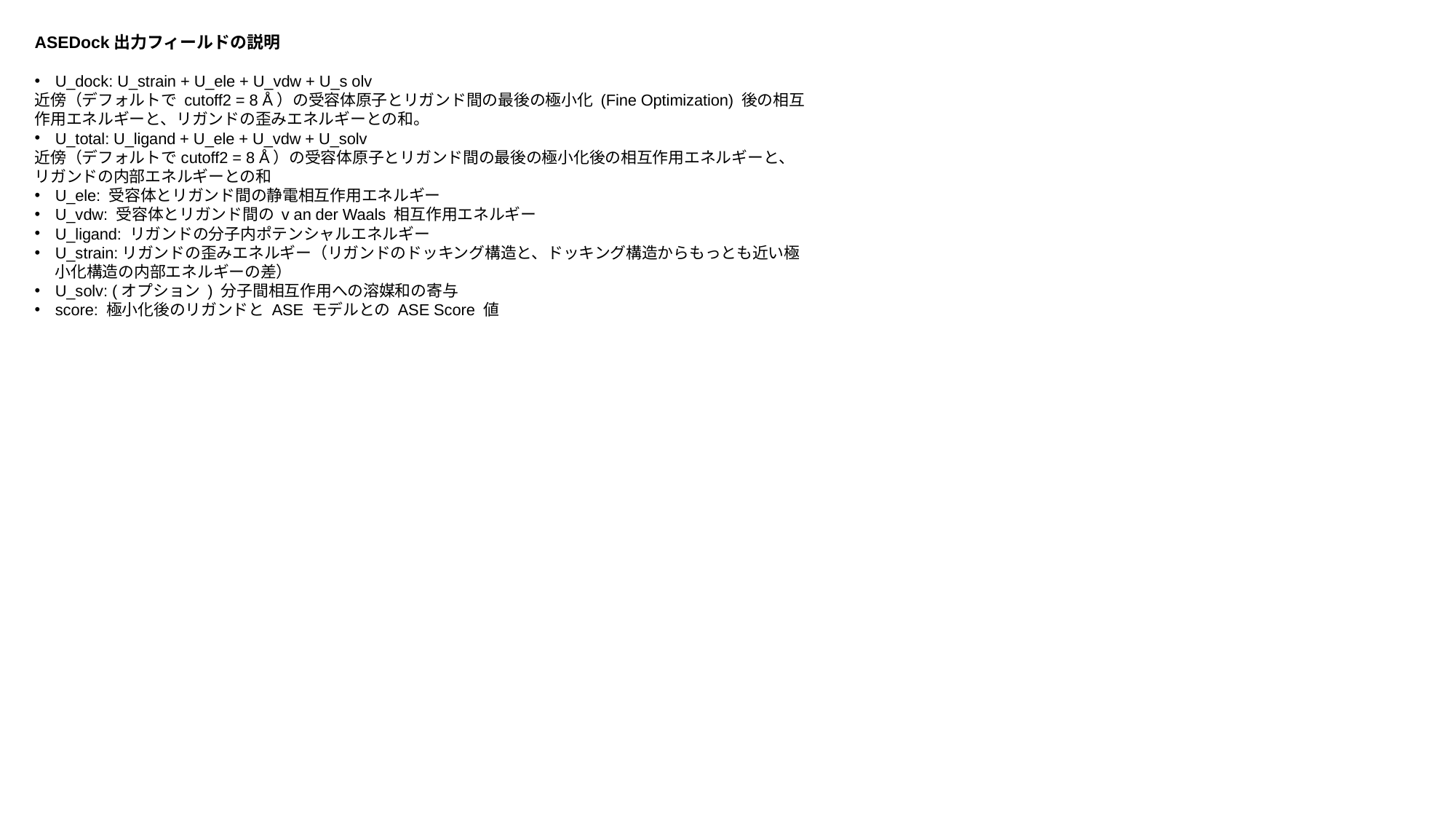

ASEDock出力フィールドの説明

U_dock: U_strain + U_ele + U_vdw + U_s olv
近傍（デフォルトで cutoff2 = 8 Å）の受容体原子とリガンド間の最後の極小化 (Fine Optimization) 後の相互作用エネルギーと、リガンドの歪みエネルギーとの和。
U_total: U_ligand + U_ele + U_vdw + U_solv
近傍（デフォルトでcutoff2 = 8 Å）の受容体原子とリガンド間の最後の極小化後の相互作用エネルギーと、リガンドの内部エネルギーとの和
U_ele: 受容体とリガンド間の静電相互作用エネルギー
U_vdw: 受容体とリガンド間の v an der Waals 相互作用エネルギー
U_ligand: リガンドの分子内ポテンシャルエネルギー
U_strain:リガンドの歪みエネルギー（リガンドのドッキング構造と、ドッキング構造からもっとも近い極小化構造の内部エネルギーの差）
U_solv: (オプション ) 分子間相互作用への溶媒和の寄与
score: 極小化後のリガンドと ASE モデルとの ASE Score 値